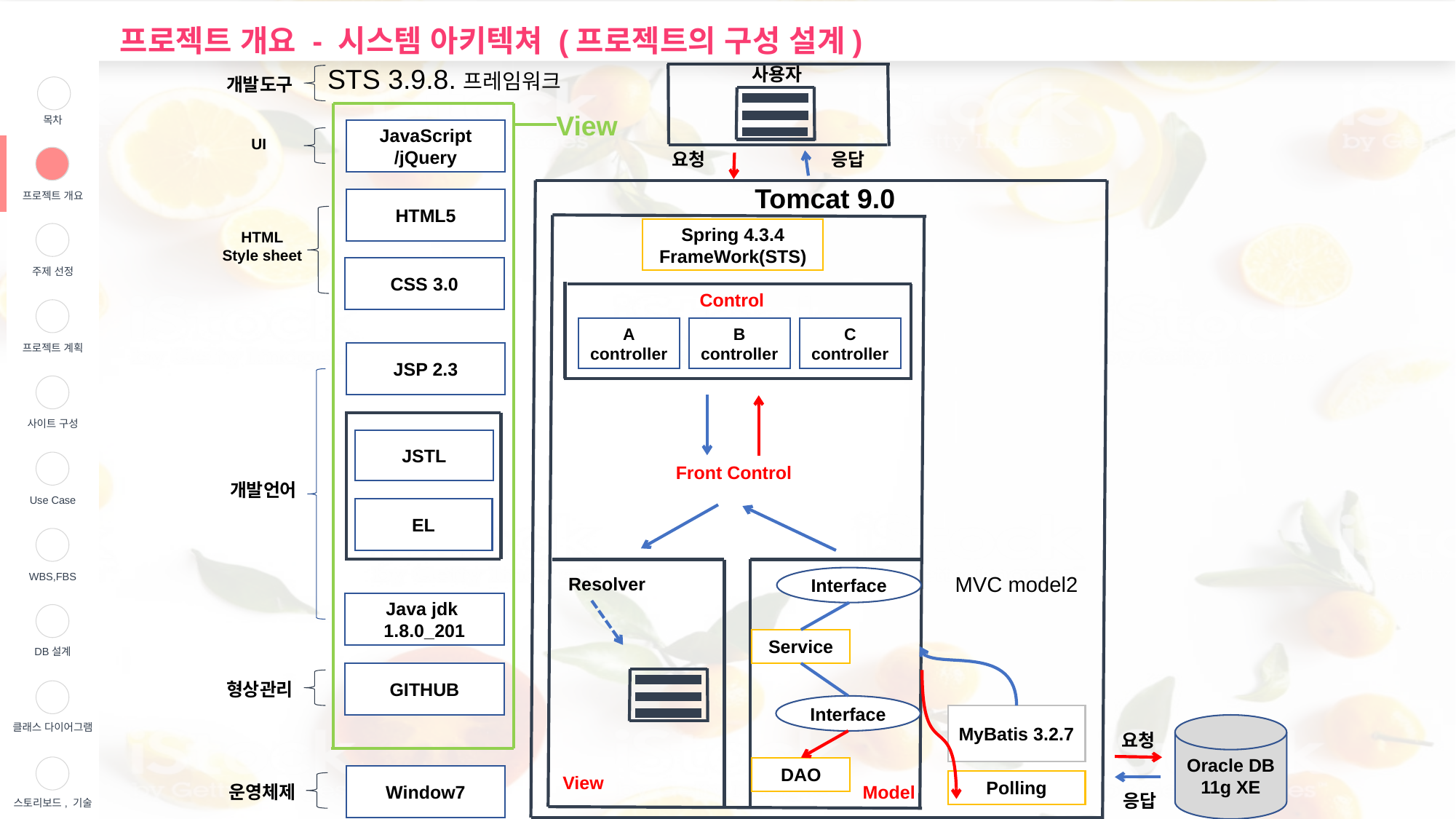

프로젝트 개요 - 시스템 아키텍쳐 (프로젝트의 구성 설계)
STS 3.9.8.프레임워크
사용자
|  | 목차 |
| --- | --- |
|  | 프로젝트 개요 |
|  | 주제 선정 |
|  | 프로젝트 계획 |
|  | 사이트 구성 |
|  | Use Case |
|  | WBS,FBS |
|  | DB설계 |
|  | 클래스 다이어그램 |
|  | 스토리보드, 기술 |

개발도구

View
JavaScript
/jQuery

UI
응답
요청

Tomcat 9.0
HTML5

Spring 4.3.4
FrameWork(STS)
HTML
Style sheet

CSS 3.0
Control

A
controller
B
controller
C
controller
JSP 2.3

JSTL

Front Control
개발언어
EL

MVC model2
Resolver
Interface
Java jdk
1.8.0_201

Service
GITHUB

형상관리

Interface
MyBatis 3.2.7
Oracle DB
11g XE
요청

DAO
Window7
View
Polling

운영체제
Model
응답